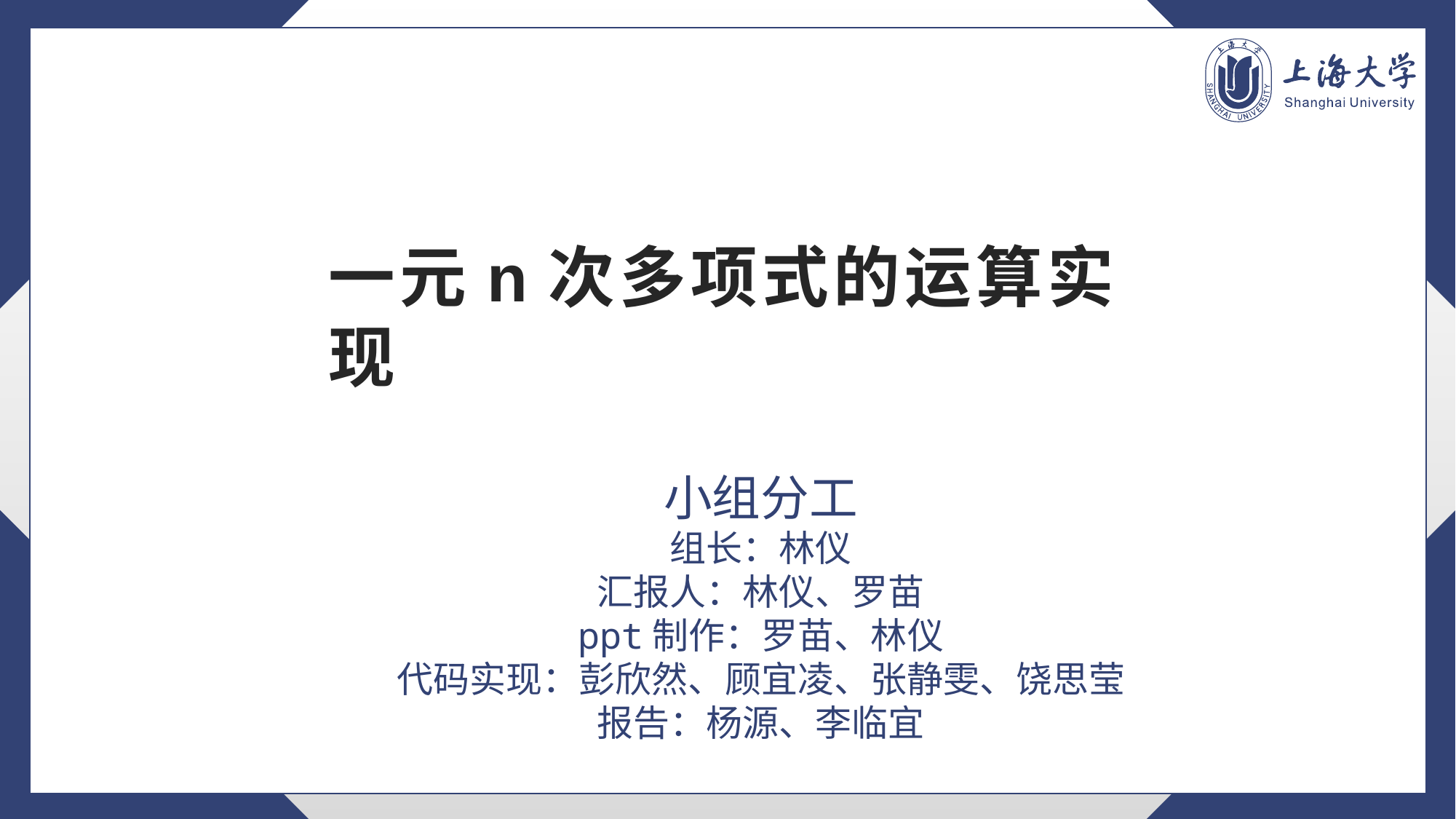

一元n次多项式的运算实现
小组分工
组长：林仪
汇报人：林仪、罗苗
ppt制作：罗苗、林仪
代码实现：彭欣然、顾宜凌、张静雯、饶思莹
报告：杨源、李临宜